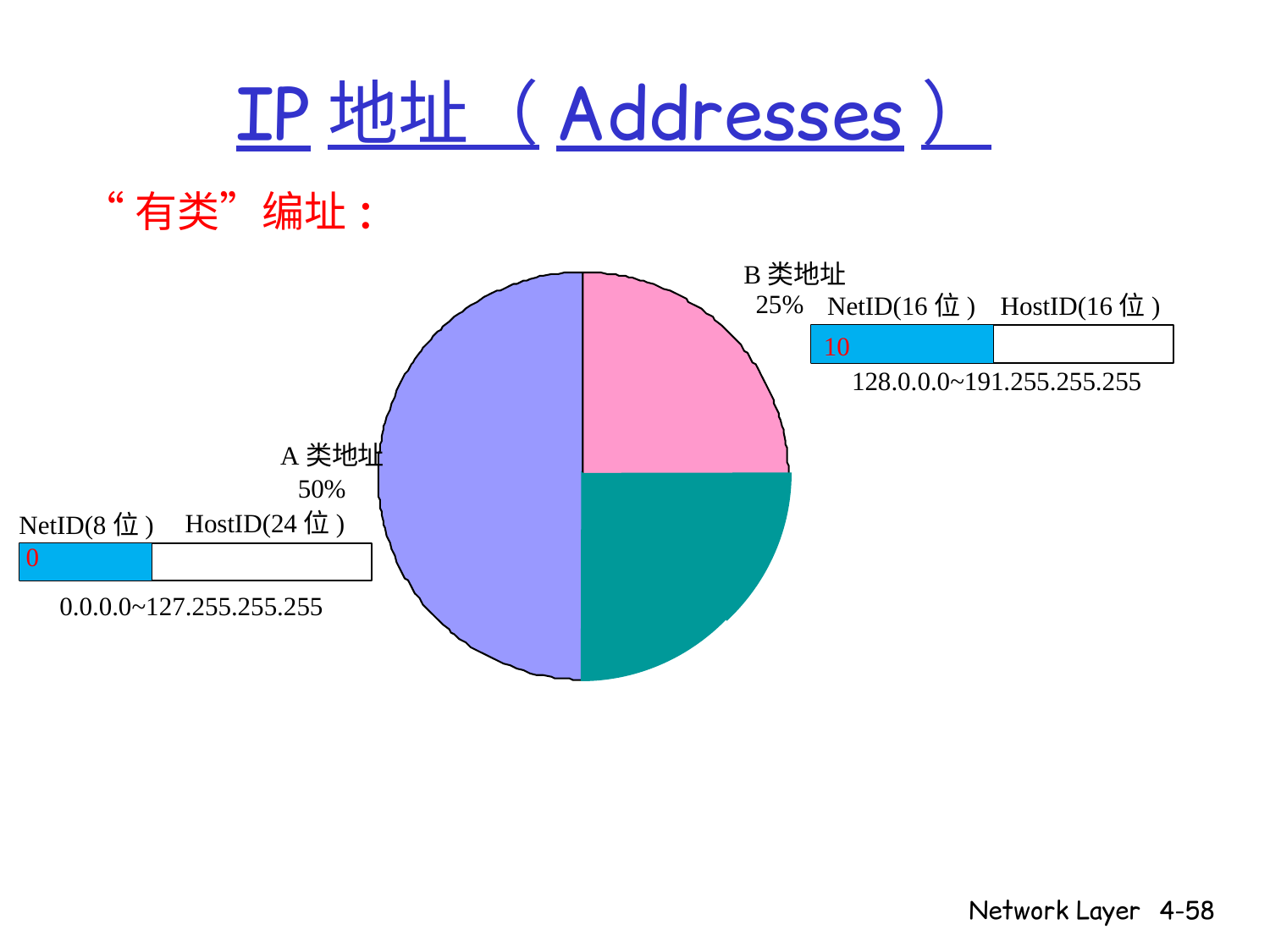

# IP地址（Addresses）
“有类”编址:

		B类地址

25%
NetID(16位)
HostID(16位)

10

		128.0.0.0~191.255.255.255

A类地址

	50%
HostID(24位)
NetID(8位)
	0

0.0.0.0~127.255.255.255
Network Layer
4-58